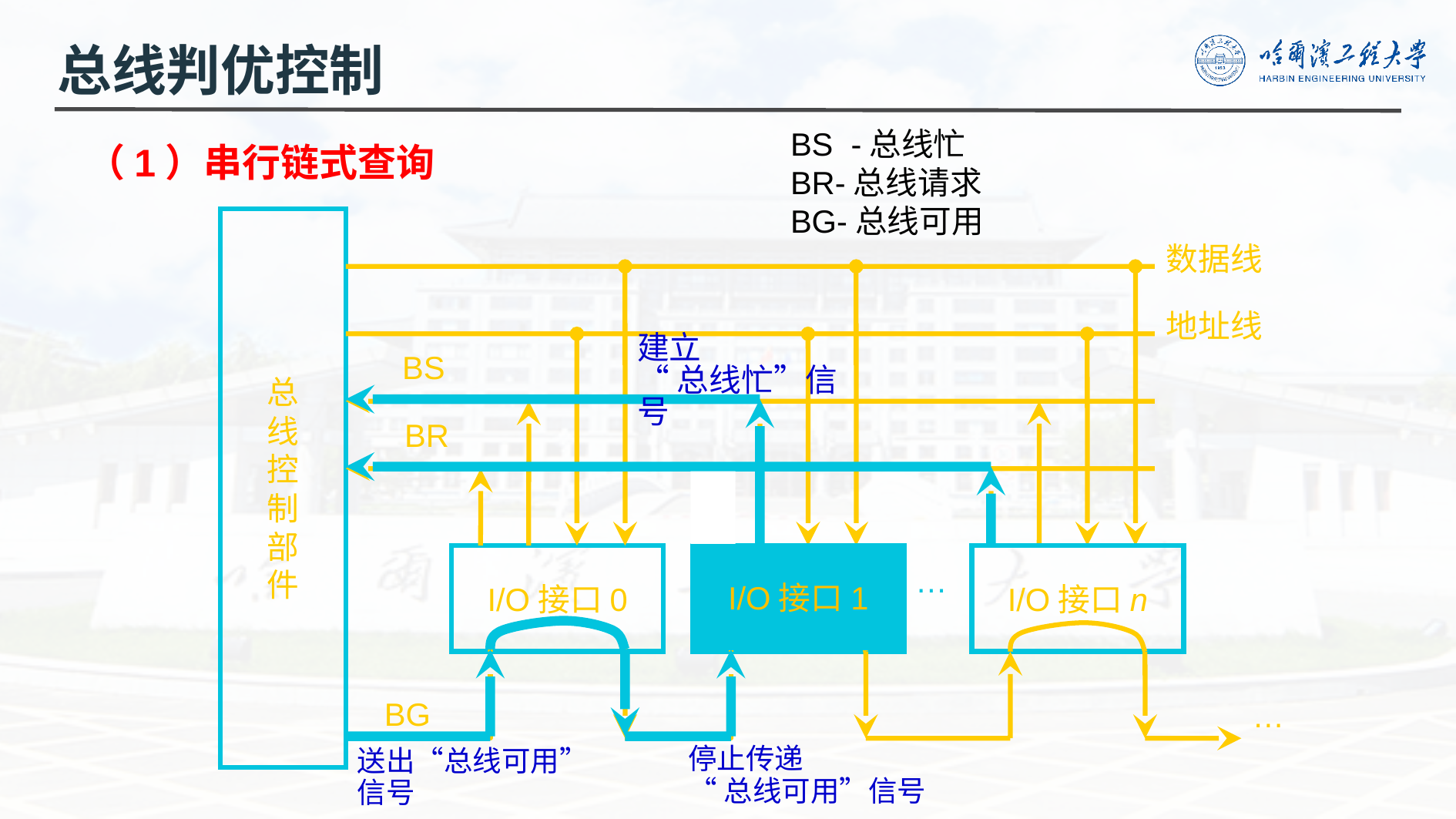

总线判优控制
BS  -总线忙
BR-总线请求
BG-总线可用
（1）串行链式查询

总
线
控
制
部
件
数据线
地址线

BS

BR

I/O接口0
I/O接口1
I/O接口n
…

BG
…

建立
“总线忙”信号

I/O接口1

停止传递
“总线可用”信号
送出“总线可用”
信号